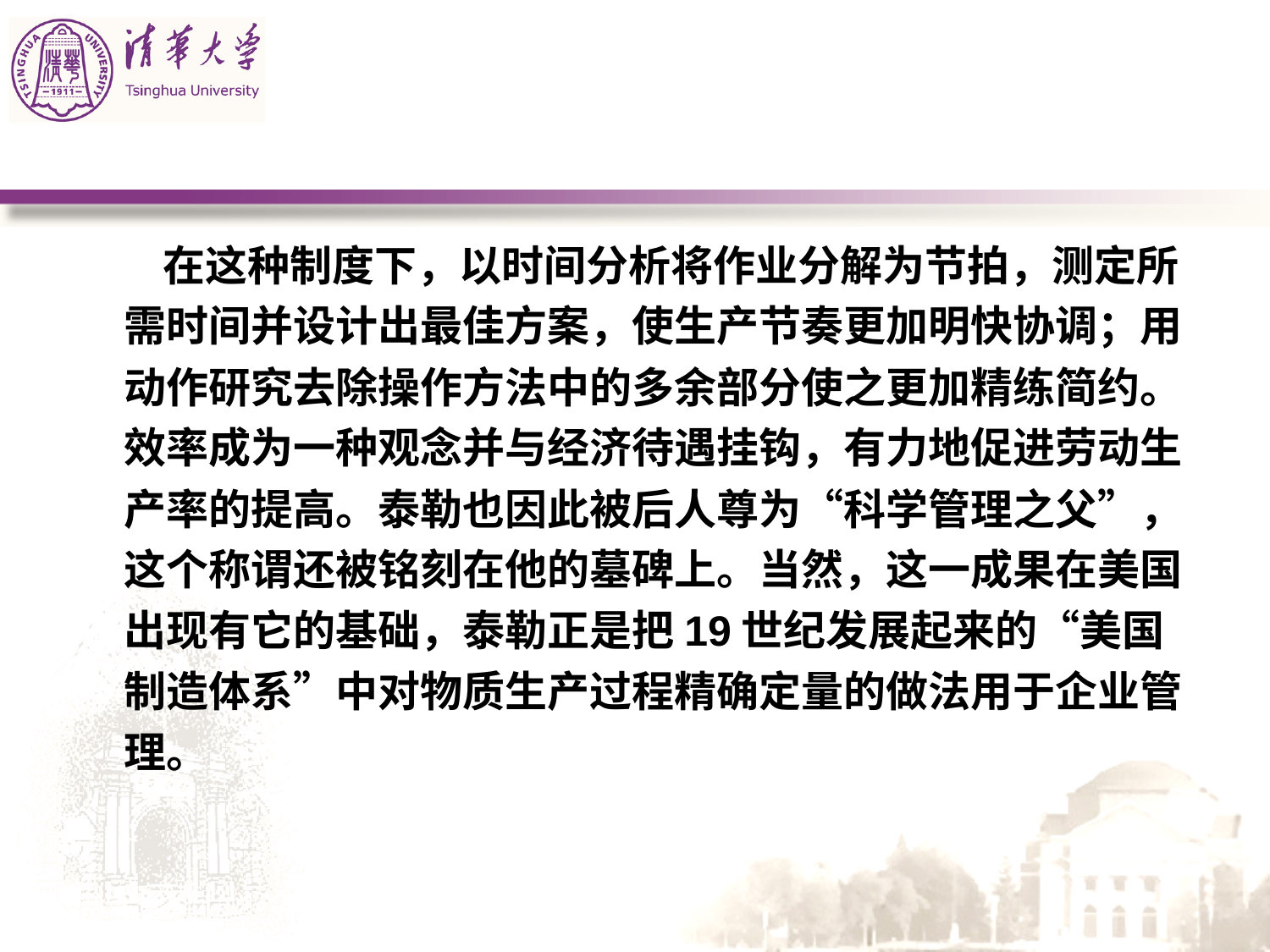

#
        在这种制度下，以时间分析将作业分解为节拍，测定所需时间并设计出最佳方案，使生产节奏更加明快协调；用动作研究去除操作方法中的多余部分使之更加精练简约。效率成为一种观念并与经济待遇挂钩，有力地促进劳动生产率的提高。泰勒也因此被后人尊为“科学管理之父”，这个称谓还被铭刻在他的墓碑上。当然，这一成果在美国出现有它的基础，泰勒正是把19世纪发展起来的“美国制造体系”中对物质生产过程精确定量的做法用于企业管理。